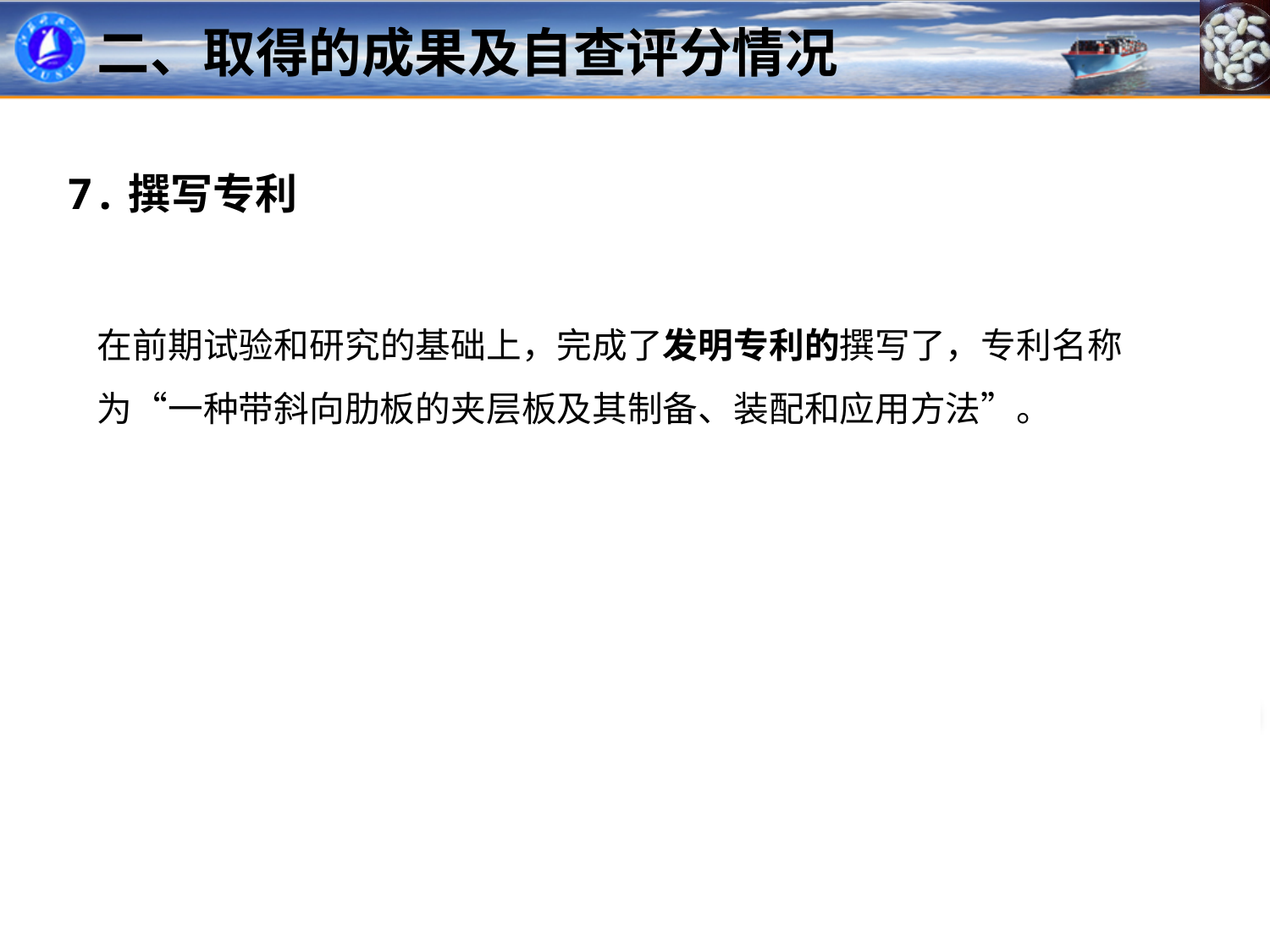

二、取得的成果及自查评分情况
7.撰写专利
在前期试验和研究的基础上，完成了发明专利的撰写了，专利名称为“一种带斜向肋板的夹层板及其制备、装配和应用方法”。